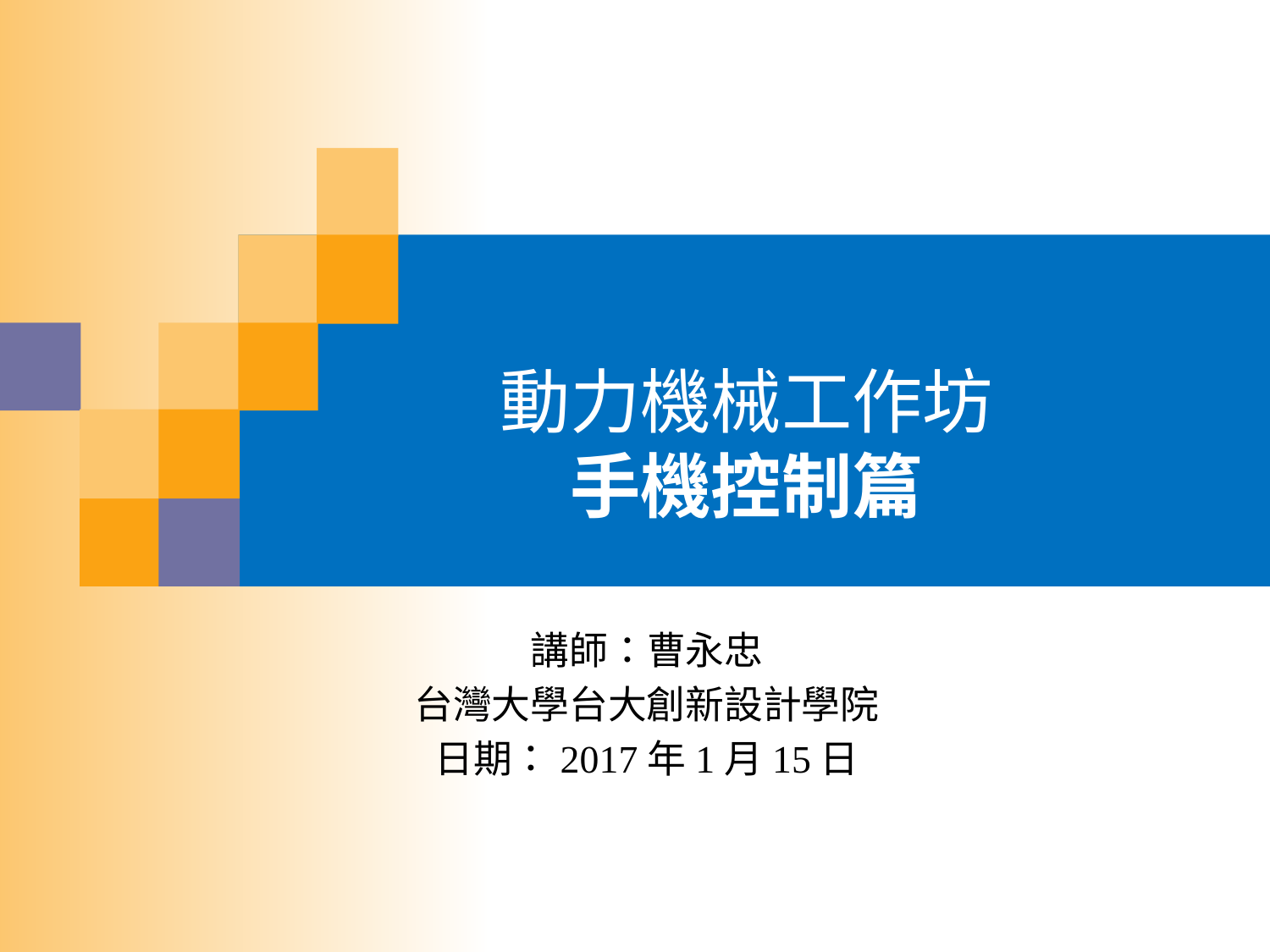

# 動力機械工作坊 手機控制篇
講師：曹永忠
台灣大學台大創新設計學院
日期：2017年1月15日